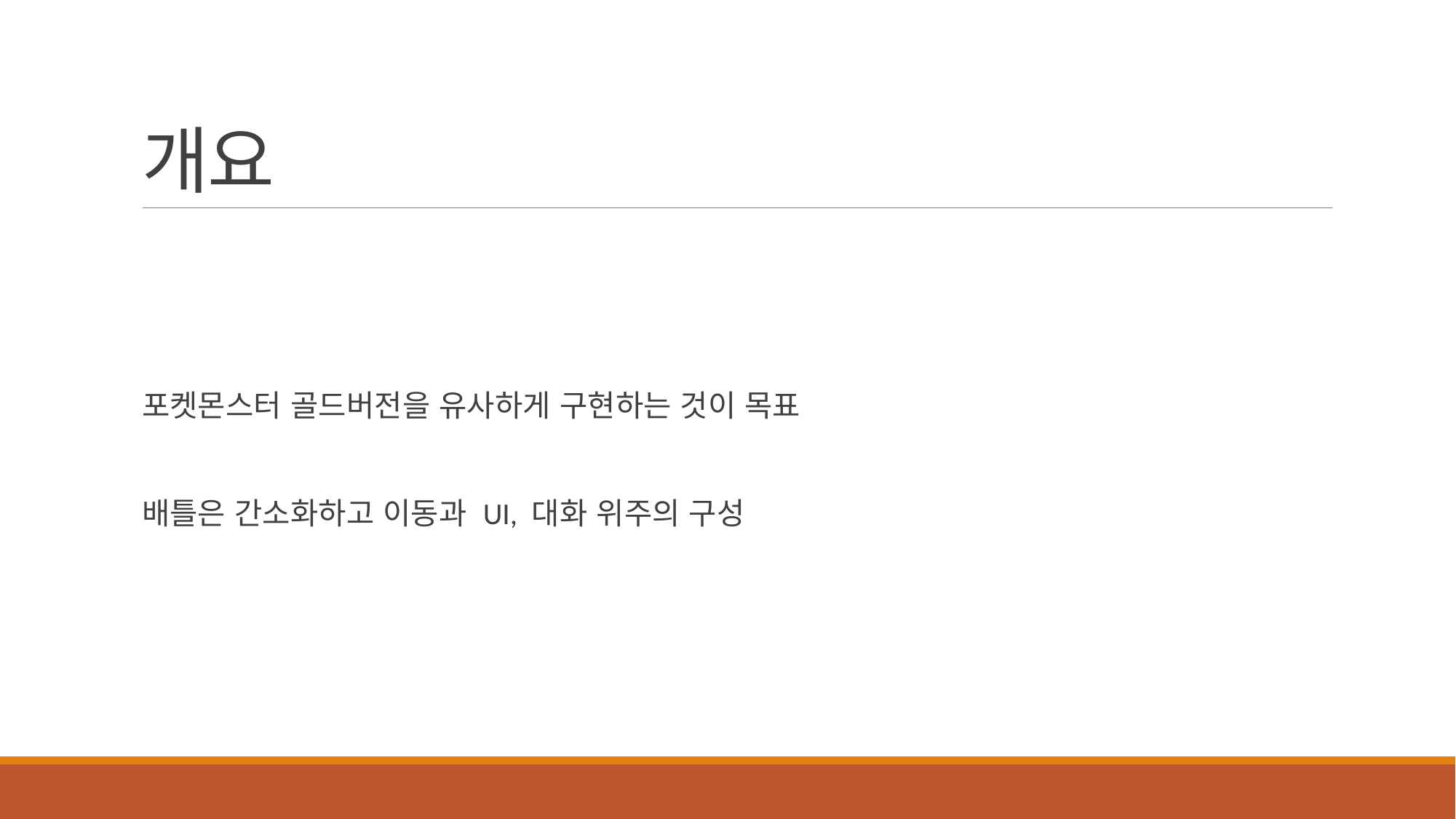

# 개요
포켓몬스터 골드버전을 유사하게 구현하는 것이 목표

배틀은 간소화하고 이동과 UI, 대화 위주의 구성